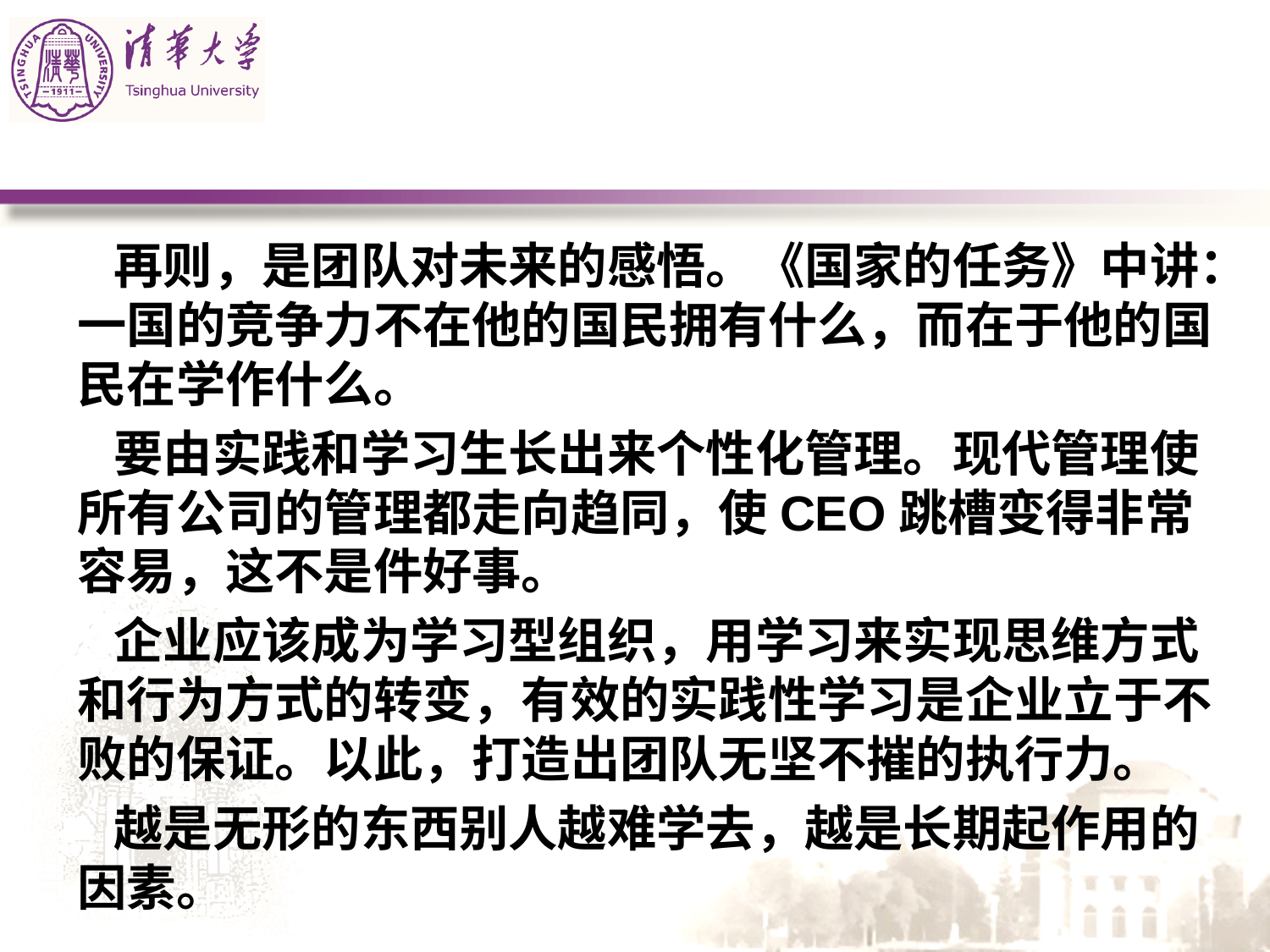

#
再则，是团队对未来的感悟。《国家的任务》中讲：一国的竞争力不在他的国民拥有什么，而在于他的国民在学作什么。
要由实践和学习生长出来个性化管理。现代管理使所有公司的管理都走向趋同，使CEO跳槽变得非常容易，这不是件好事。
企业应该成为学习型组织，用学习来实现思维方式和行为方式的转变，有效的实践性学习是企业立于不败的保证。以此，打造出团队无坚不摧的执行力。
越是无形的东西别人越难学去，越是长期起作用的因素。